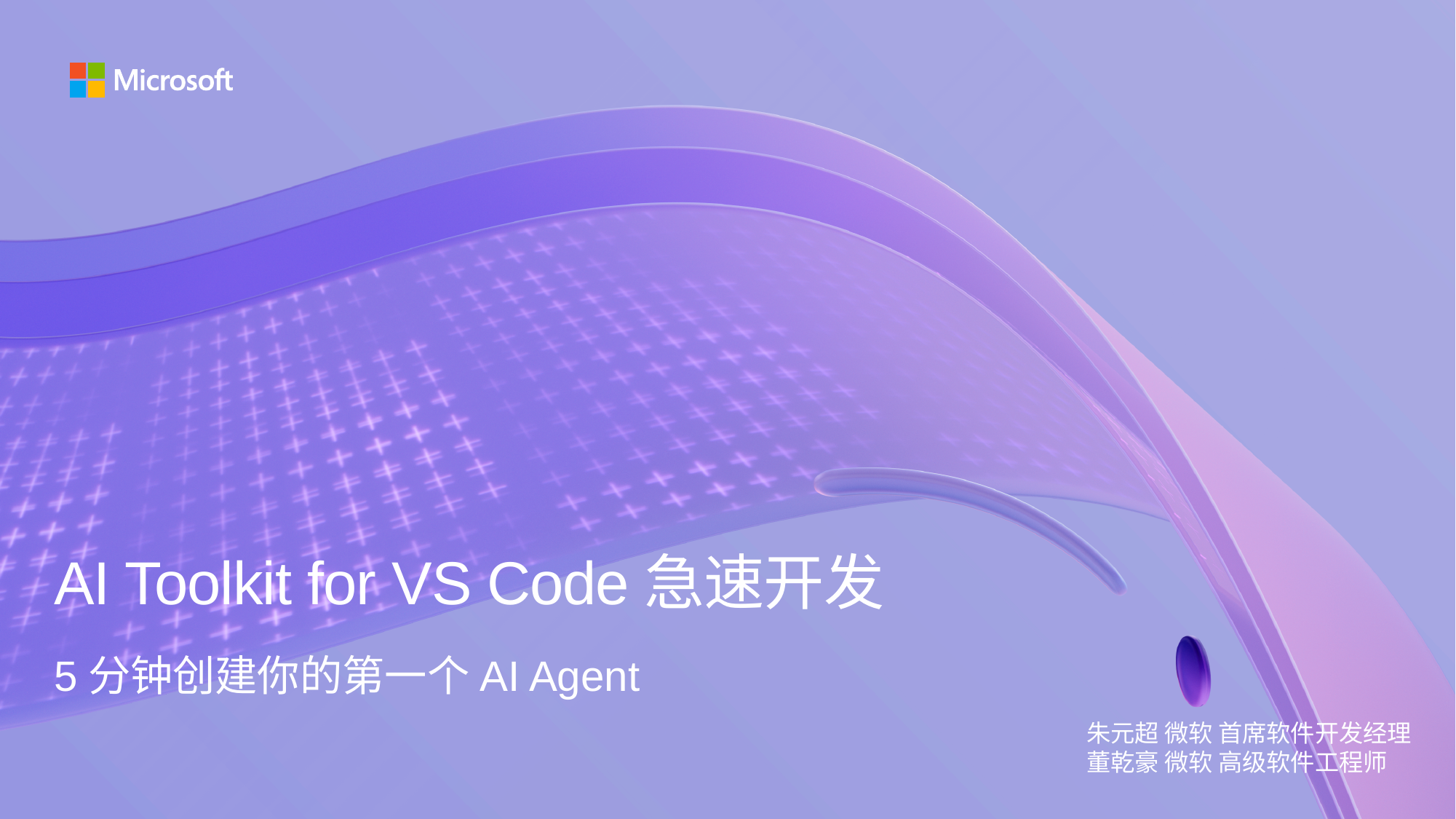

# AI Toolkit for VS Code急速开发
5分钟创建你的第一个AI Agent
朱元超 微软 首席软件开发经理
董乾豪 微软 高级软件工程师